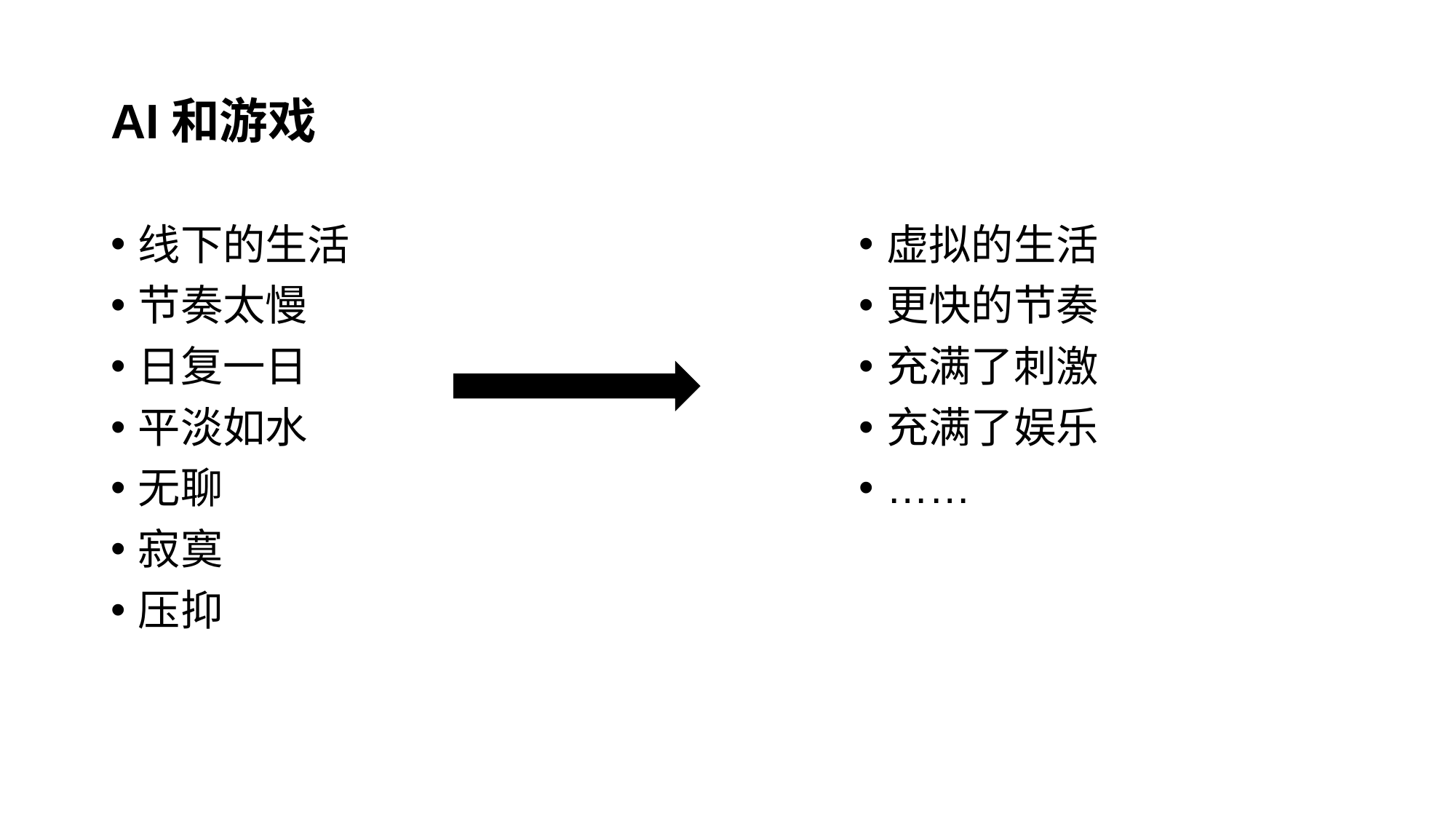

# AI和游戏
线下的生活
节奏太慢
日复一日
平淡如水
无聊
寂寞
压抑
虚拟的生活
更快的节奏
充满了刺激
充满了娱乐
……